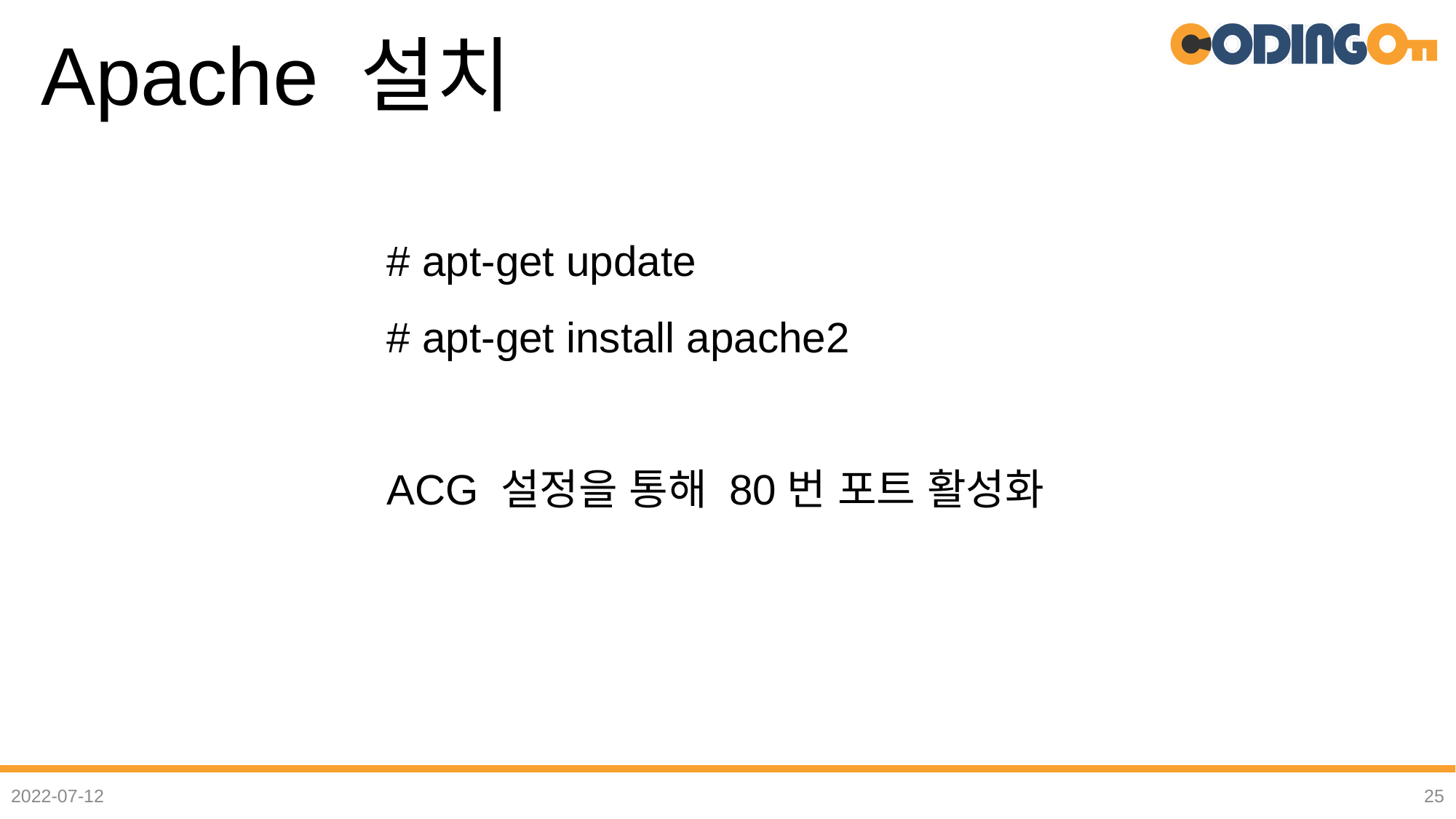

# Apache 설치
# apt-get update
# apt-get install apache2

ACG 설정을 통해 80번 포트 활성화

2022-07-12
25